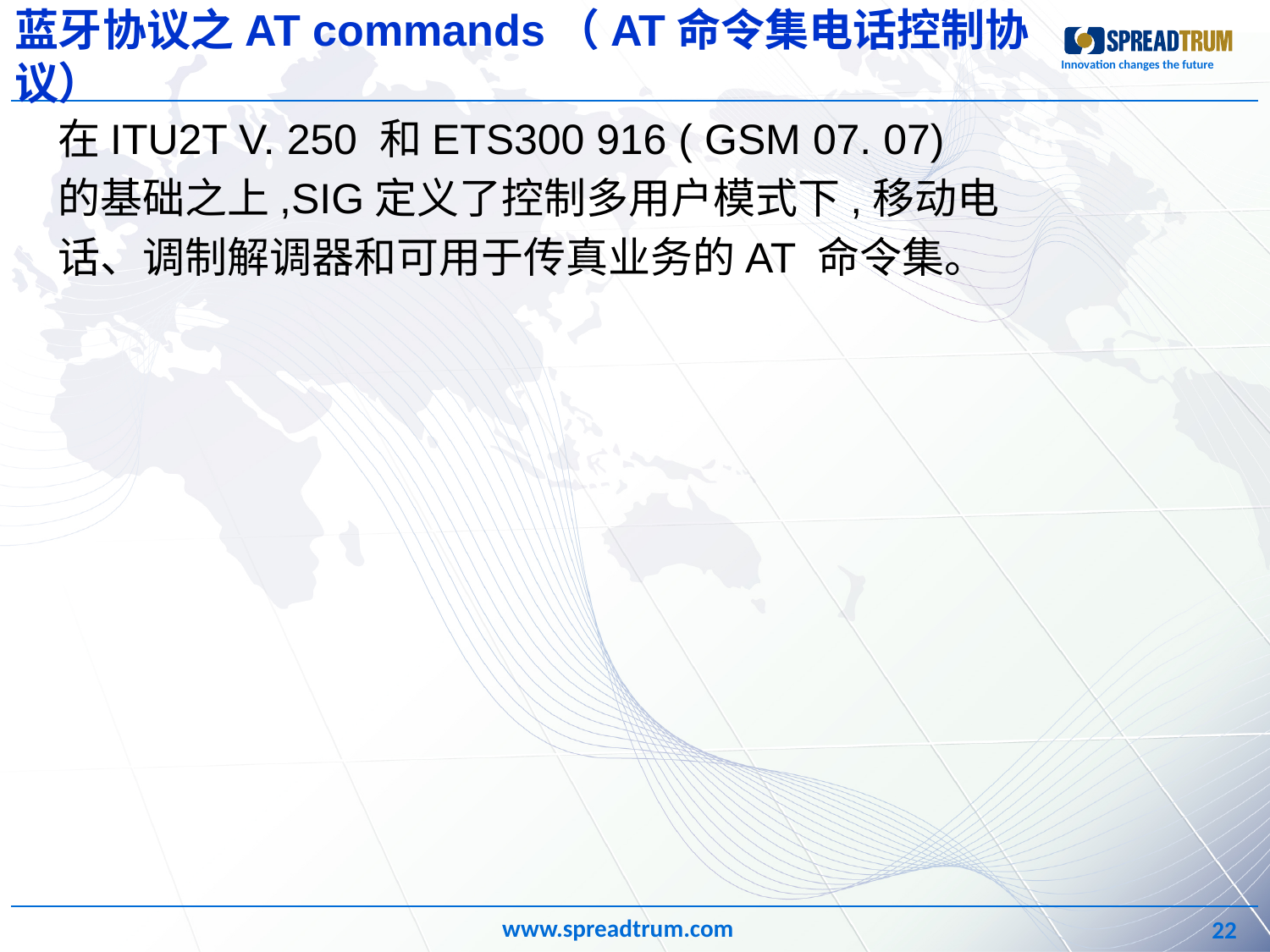

# 蓝牙协议之AT commands（AT命令集电话控制协议）
在ITU2T V. 250 和ETS300 916 ( GSM 07. 07)
的基础之上,SIG定义了控制多用户模式下,移动电
话、调制解调器和可用于传真业务的AT 命令集。